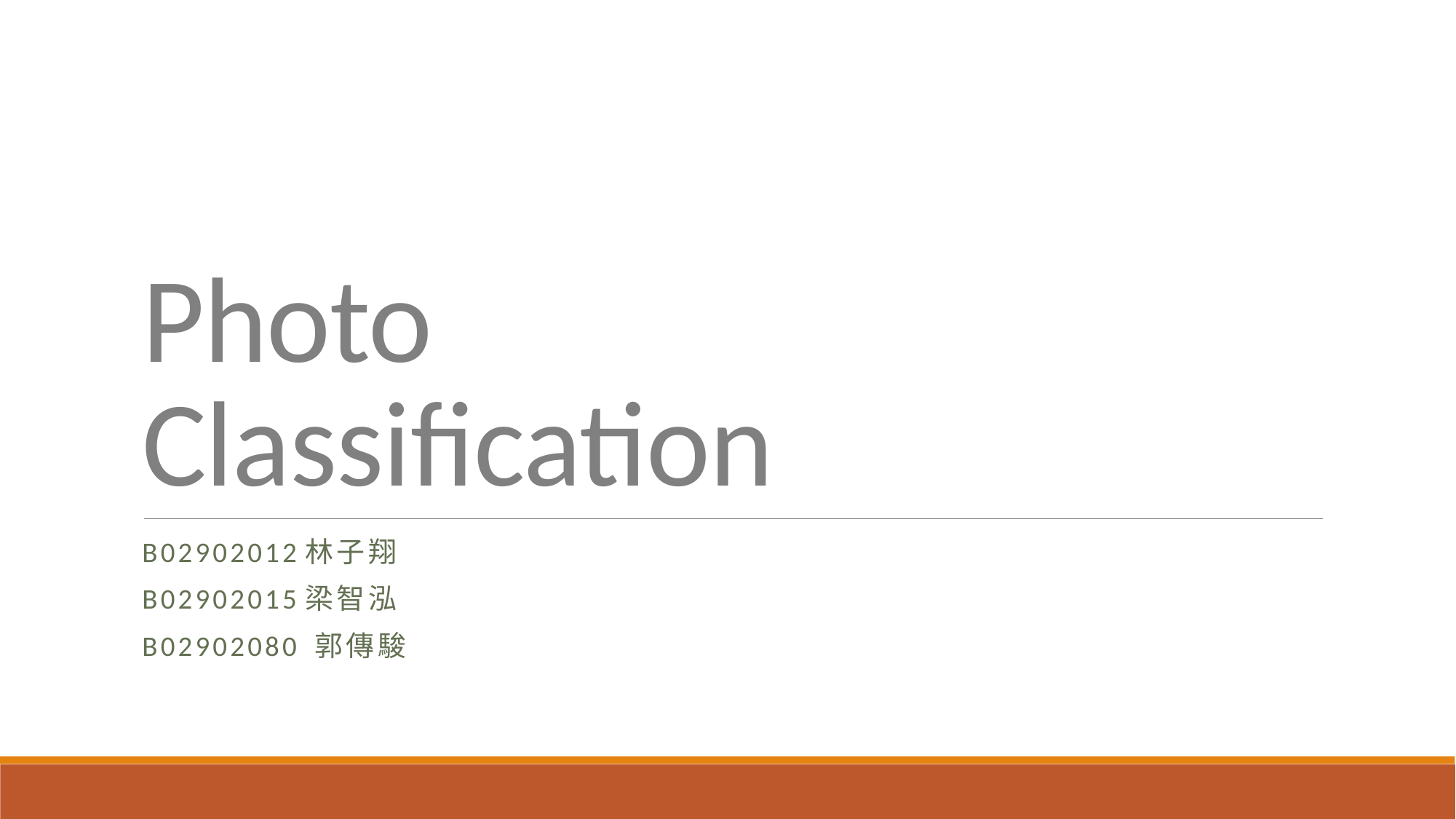

# Photo Classification
B02902012林子翔
B02902015梁智泓
B02902080 郭傳駿